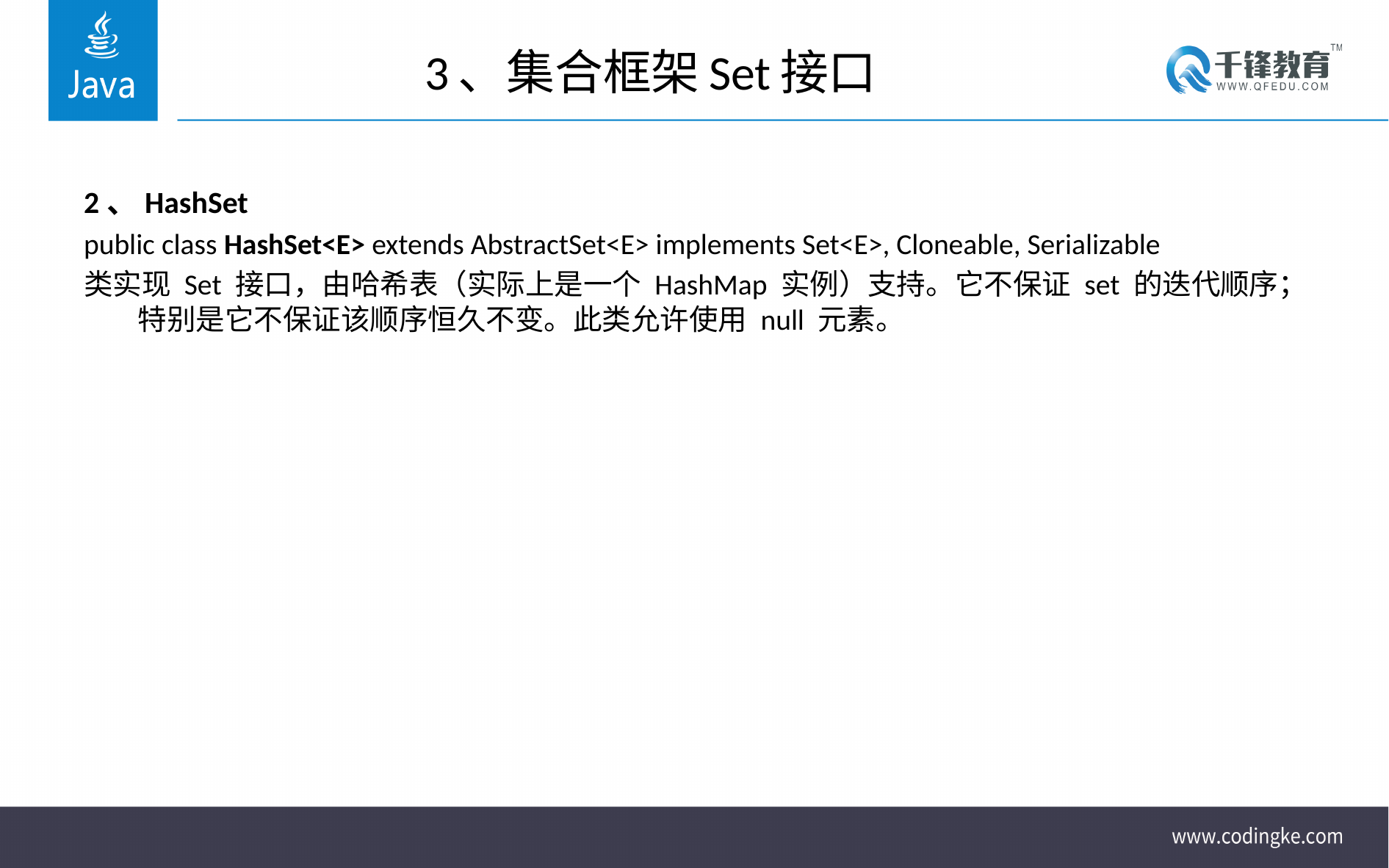

# 3、集合框架Set接口
2、HashSet
public class HashSet<E> extends AbstractSet<E> implements Set<E>, Cloneable, Serializable
类实现 Set 接口，由哈希表（实际上是一个 HashMap 实例）支持。它不保证 set 的迭代顺序；特别是它不保证该顺序恒久不变。此类允许使用 null 元素。